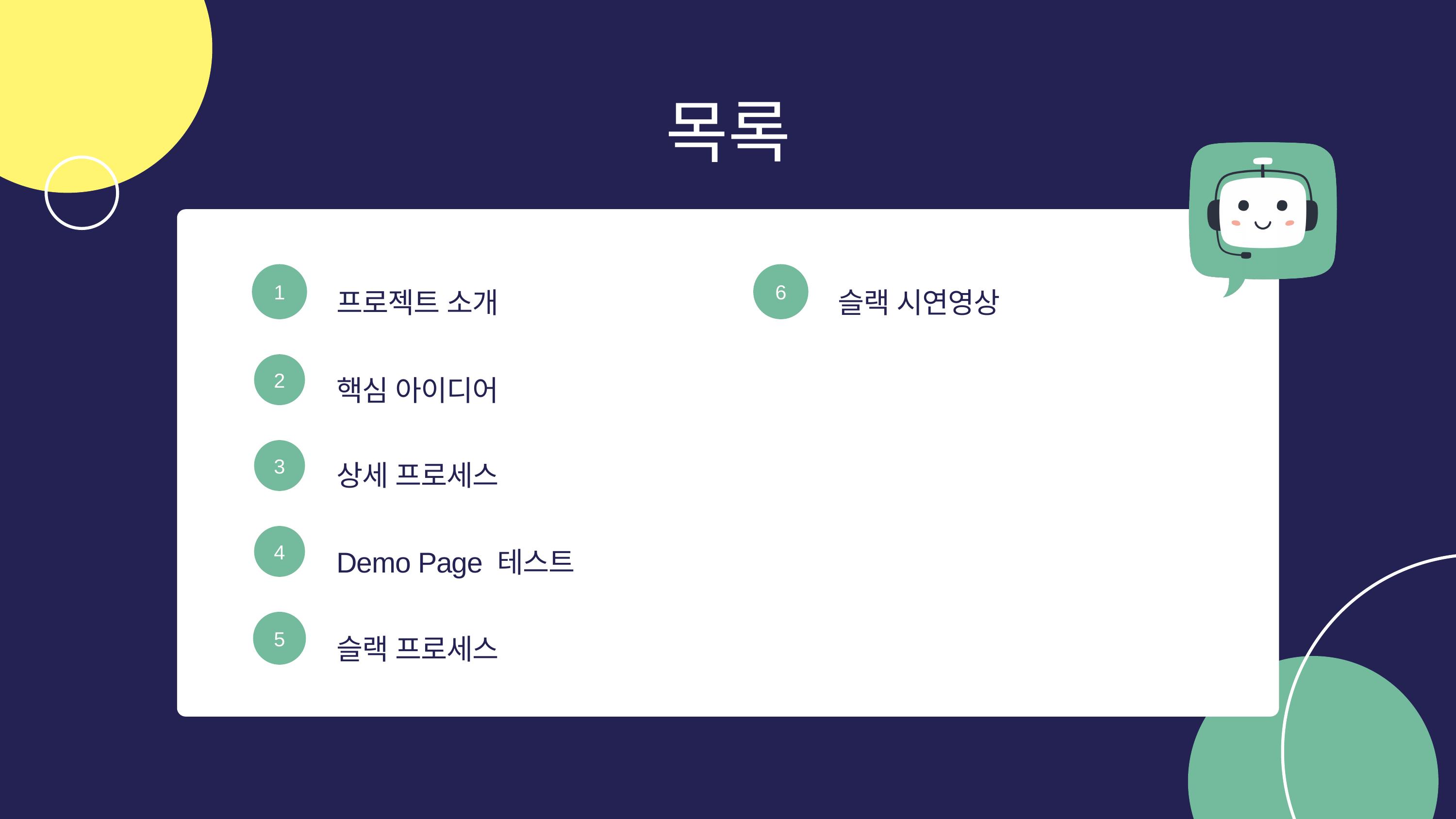

목록

프로젝트 소개
슬랙 시연영상

1

6
핵심 아이디어

2
상세 프로세스

3
Demo Page 테스트

4

슬랙 프로세스

5